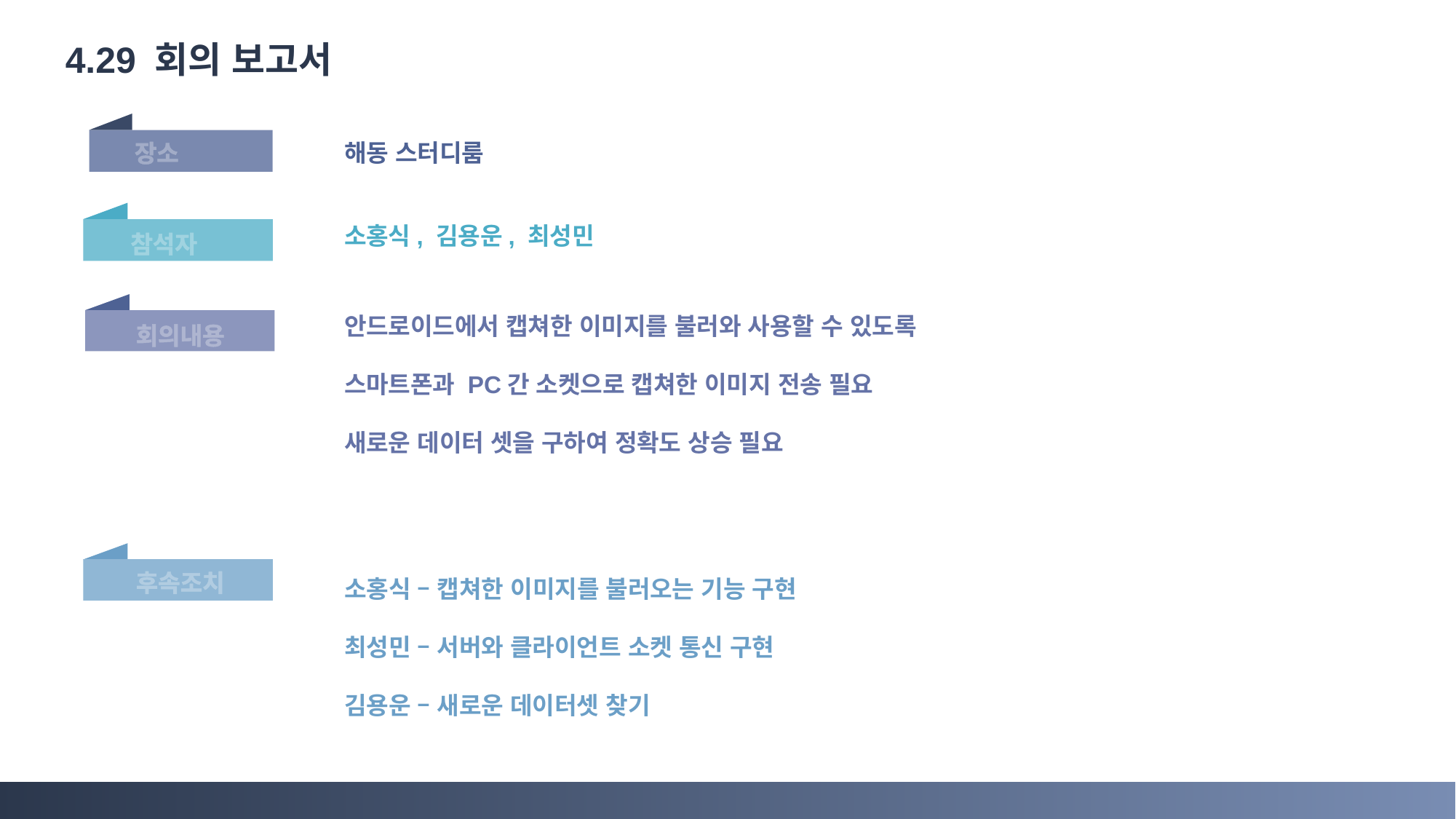

4.29 회의 보고서

장소
해동 스터디룸

참석자
소홍식, 김용운, 최성민

회의내용
안드로이드에서 캡쳐한 이미지를 불러와 사용할 수 있도록

스마트폰과 PC간 소켓으로 캡쳐한 이미지 전송 필요

새로운 데이터 셋을 구하여 정확도 상승 필요

후속조치
소홍식 – 캡쳐한 이미지를 불러오는 기능 구현

최성민 – 서버와 클라이언트 소켓 통신 구현

김용운 – 새로운 데이터셋 찾기